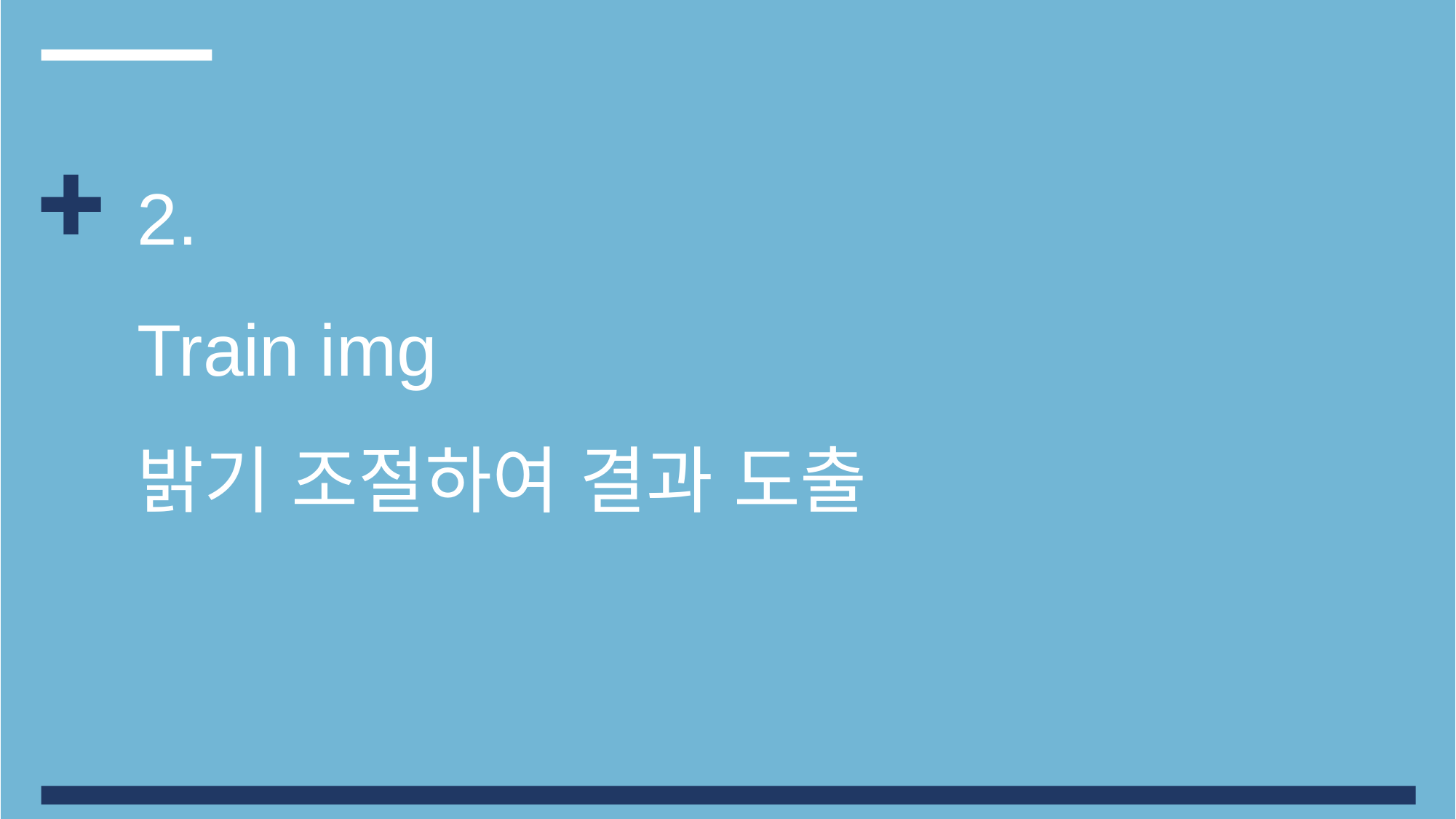

2.
Train img
밝기 조절하여 결과 도출